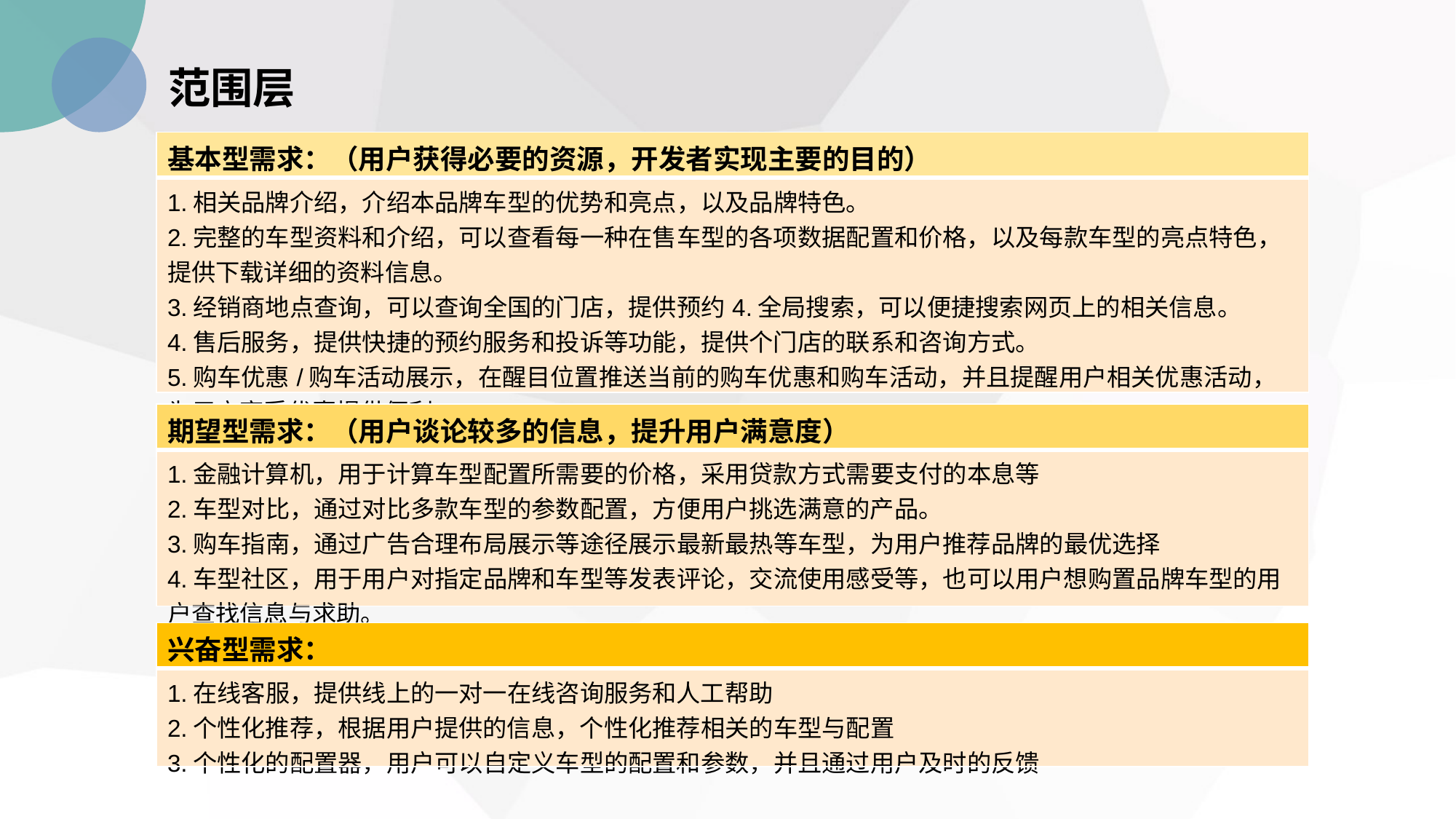

范围层

| 基本型需求：（用户获得必要的资源，开发者实现主要的目的） |
| --- |
| 1.相关品牌介绍，介绍本品牌车型的优势和亮点，以及品牌特色。 2.完整的车型资料和介绍，可以查看每一种在售车型的各项数据配置和价格，以及每款车型的亮点特色，提供下载详细的资料信息。 3.经销商地点查询，可以查询全国的门店，提供预约4.全局搜索，可以便捷搜索网页上的相关信息。 4.售后服务，提供快捷的预约服务和投诉等功能，提供个门店的联系和咨询方式。 5.购车优惠/购车活动展示，在醒目位置推送当前的购车优惠和购车活动，并且提醒用户相关优惠活动，为用户享受优惠提供便利 |
| 期望型需求：（用户谈论较多的信息，提升用户满意度） |
| --- |
| 1.金融计算机，用于计算车型配置所需要的价格，采用贷款方式需要支付的本息等 2.车型对比，通过对比多款车型的参数配置，方便用户挑选满意的产品。 3.购车指南，通过广告合理布局展示等途径展示最新最热等车型，为用户推荐品牌的最优选择 4.车型社区，用于用户对指定品牌和车型等发表评论，交流使用感受等，也可以用户想购置品牌车型的用户查找信息与求助。 |
| 兴奋型需求： |
| --- |
| 1.在线客服，提供线上的一对一在线咨询服务和人工帮助 2.个性化推荐，根据用户提供的信息，个性化推荐相关的车型与配置 3.个性化的配置器，用户可以自定义车型的配置和参数，并且通过用户及时的反馈 |